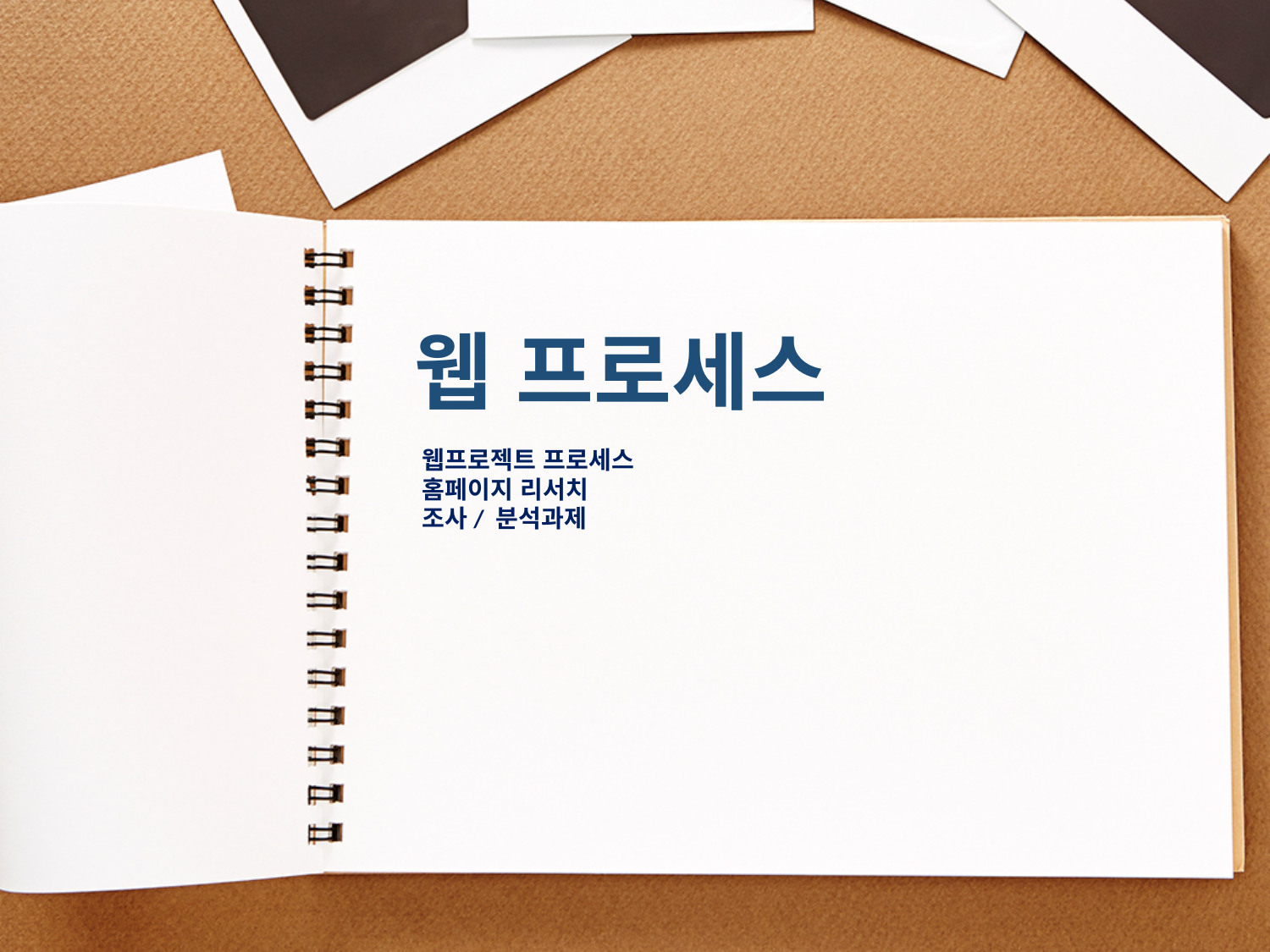

웹 프로세스
웹프로젝트 프로세스
홈페이지 리서치
조사/ 분석과제